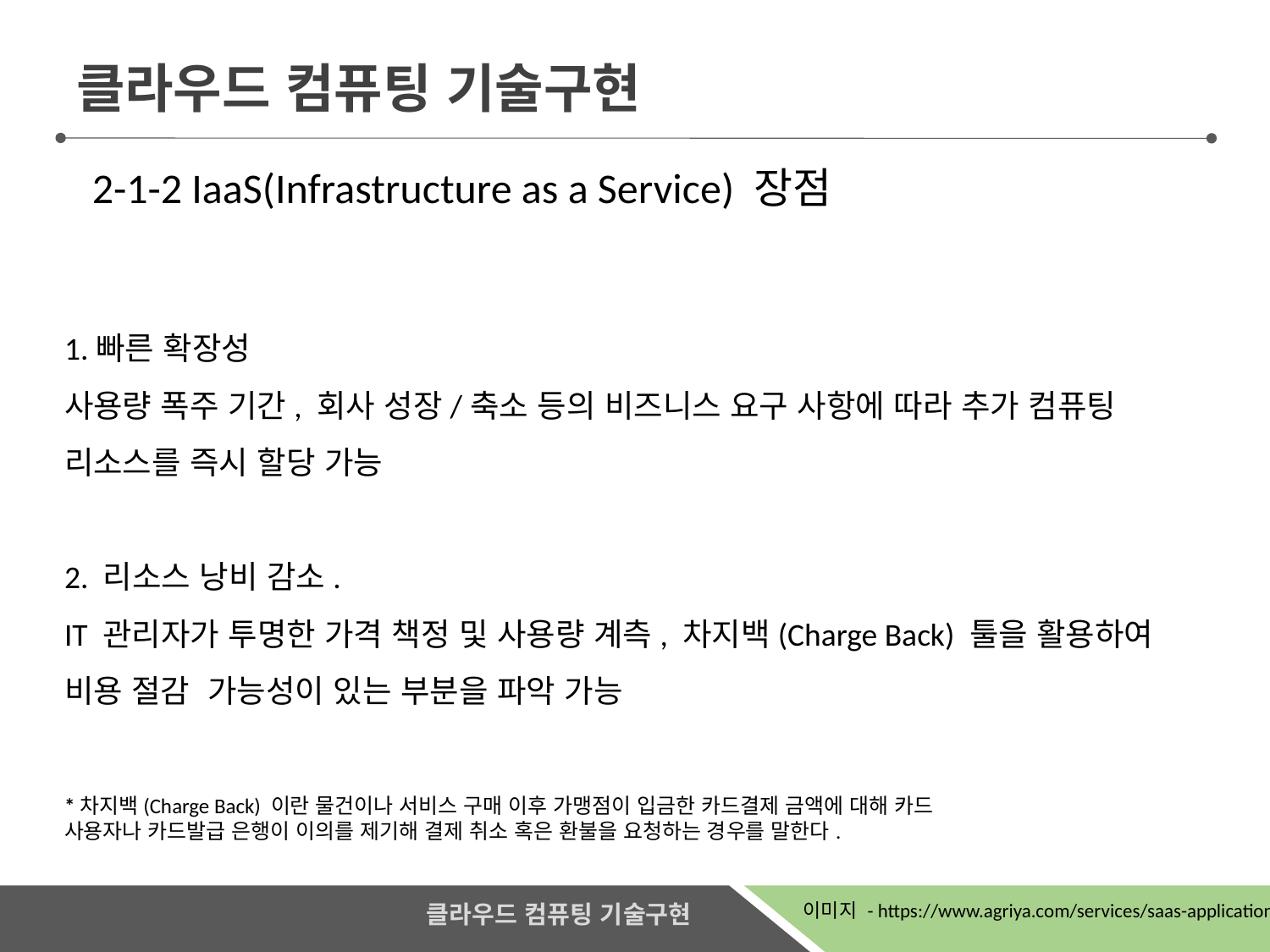

클라우드 컴퓨팅 기술구현
2-1-2 IaaS(Infrastructure as a Service) 장점
1.빠른 확장성
사용량 폭주 기간, 회사 성장/축소 등의 비즈니스 요구 사항에 따라 추가 컴퓨팅   리소스를 즉시 할당 가능

2. 리소스 낭비 감소.
IT 관리자가 투명한 가격 책정 및 사용량 계측, 차지백(Charge Back) 툴을 활용하여 비용 절감  가능성이 있는 부분을 파악 가능
*차지백(Charge Back) 이란 물건이나 서비스 구매 이후 가맹점이 입금한 카드결제 금액에 대해 카드 사용자나 카드발급 은행이 이의를 제기해 결제 취소 혹은 환불을 요청하는 경우를 말한다.

이미지 - https://www.agriya.com/services/saas-application-development
클라우드 컴퓨팅 기술구현